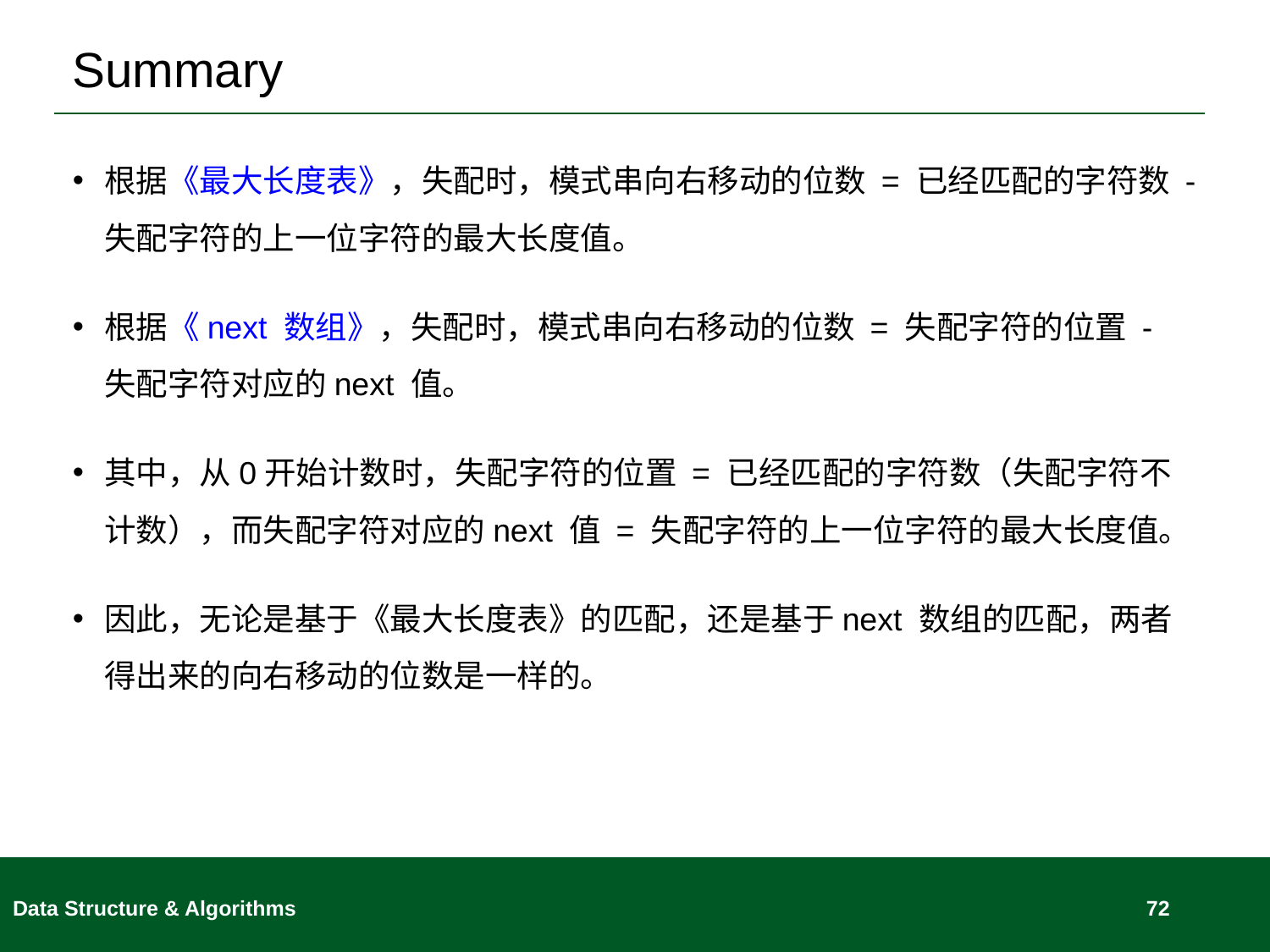

# Summary
根据《最大长度表》，失配时，模式串向右移动的位数 = 已经匹配的字符数 - 失配字符的上一位字符的最大长度值。
根据《next 数组》，失配时，模式串向右移动的位数 = 失配字符的位置 - 失配字符对应的next 值。
其中，从0开始计数时，失配字符的位置 = 已经匹配的字符数（失配字符不计数），而失配字符对应的next 值 = 失配字符的上一位字符的最大长度值。
因此，无论是基于《最大长度表》的匹配，还是基于next 数组的匹配，两者得出来的向右移动的位数是一样的。
Data Structure & Algorithms
72